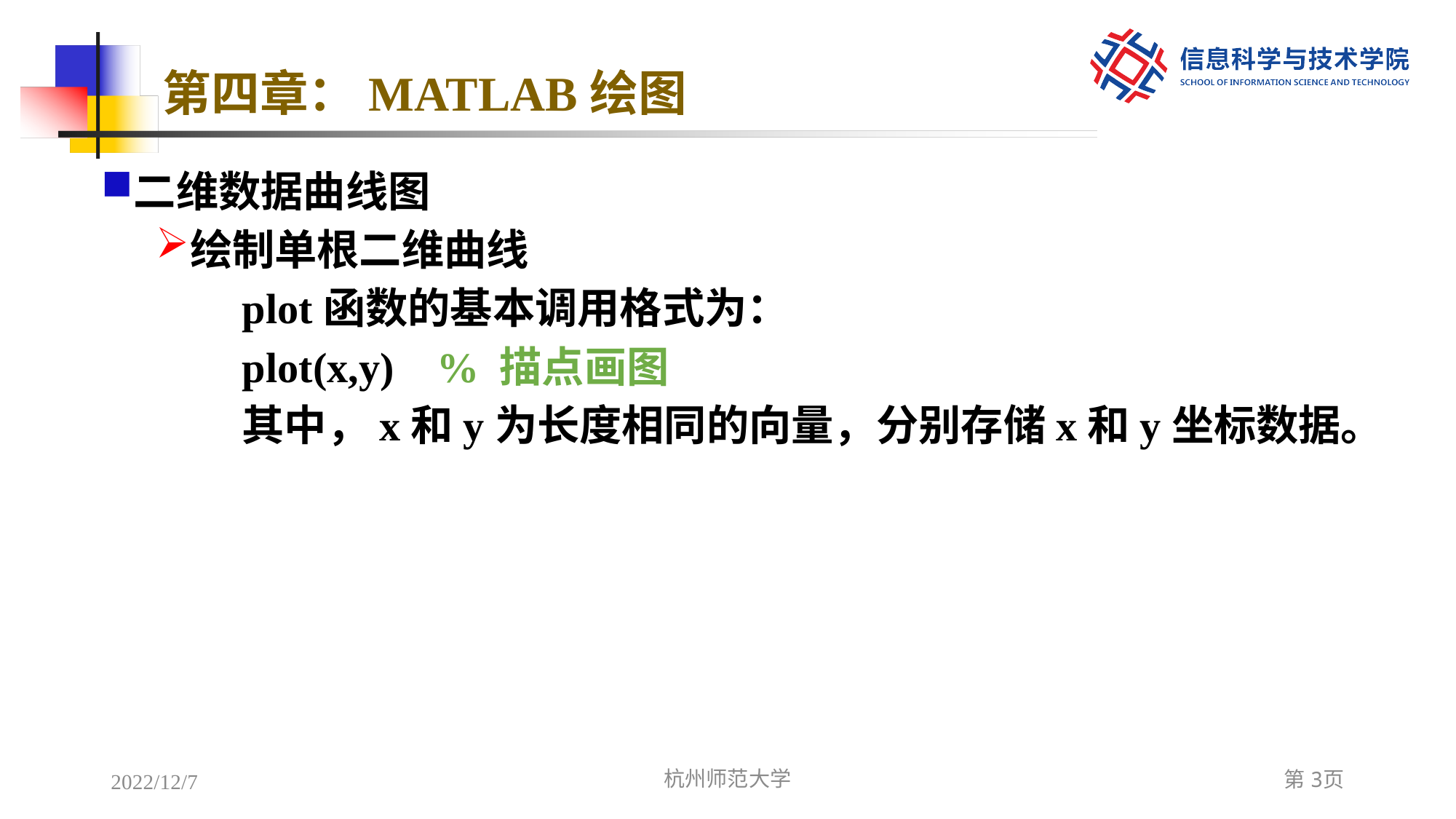

# 第四章：MATLAB绘图
二维数据曲线图
绘制单根二维曲线
plot函数的基本调用格式为：
plot(x,y)    % 描点画图
其中，x和y为长度相同的向量，分别存储x和y坐标数据。
2022/12/7
杭州师范大学
第3页